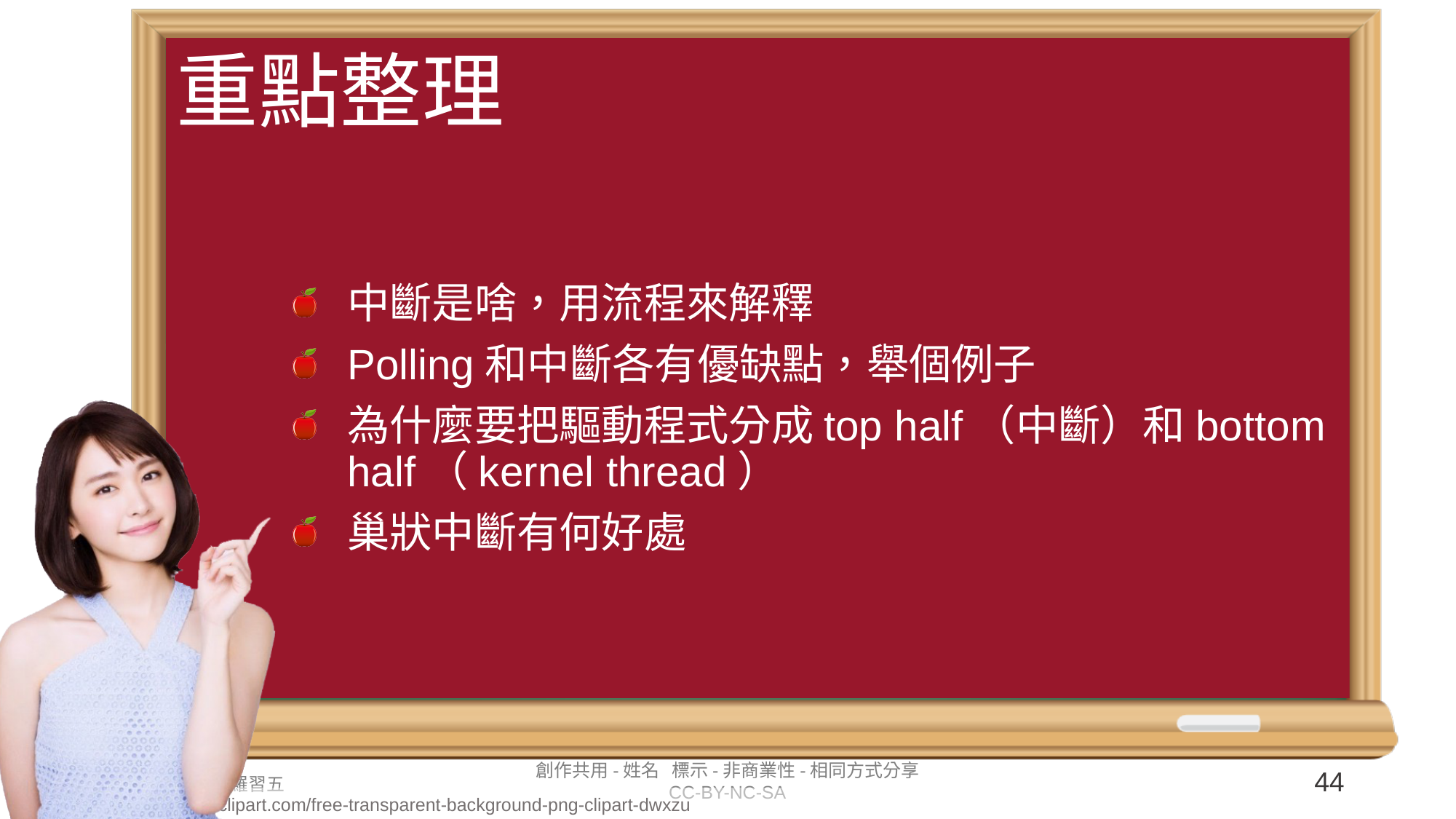

中斷是啥，用流程來解釋
Polling和中斷各有優缺點，舉個例子
為什麼要把驅動程式分成top half（中斷）和bottom half（kernel thread）
巢狀中斷有何好處